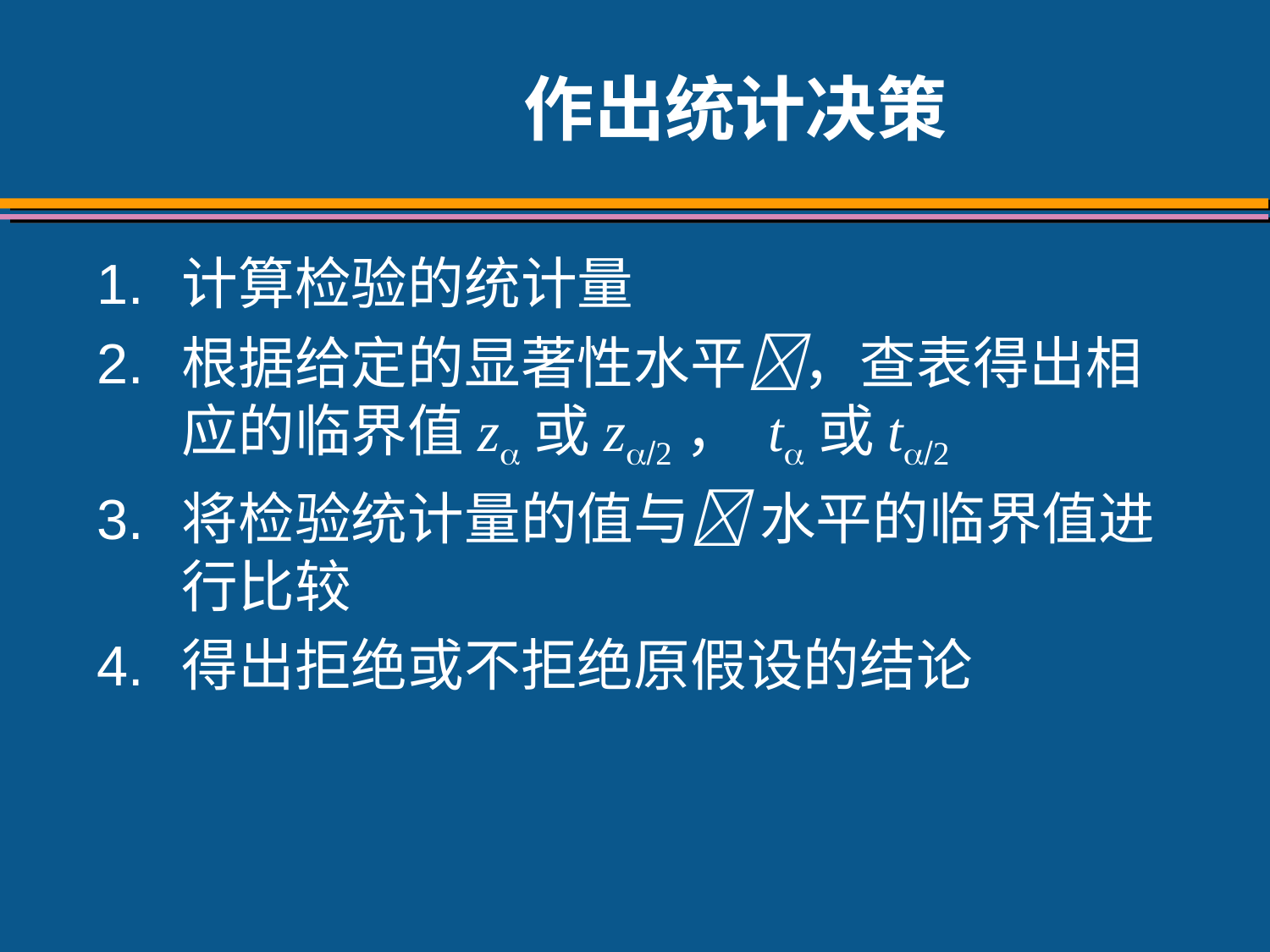

# 作出统计决策
计算检验的统计量
根据给定的显著性水平α，查表得出相应的临界值zα或zα/2， tα或tα/2
将检验统计量的值与α 水平的临界值进行比较
得出拒绝或不拒绝原假设的结论